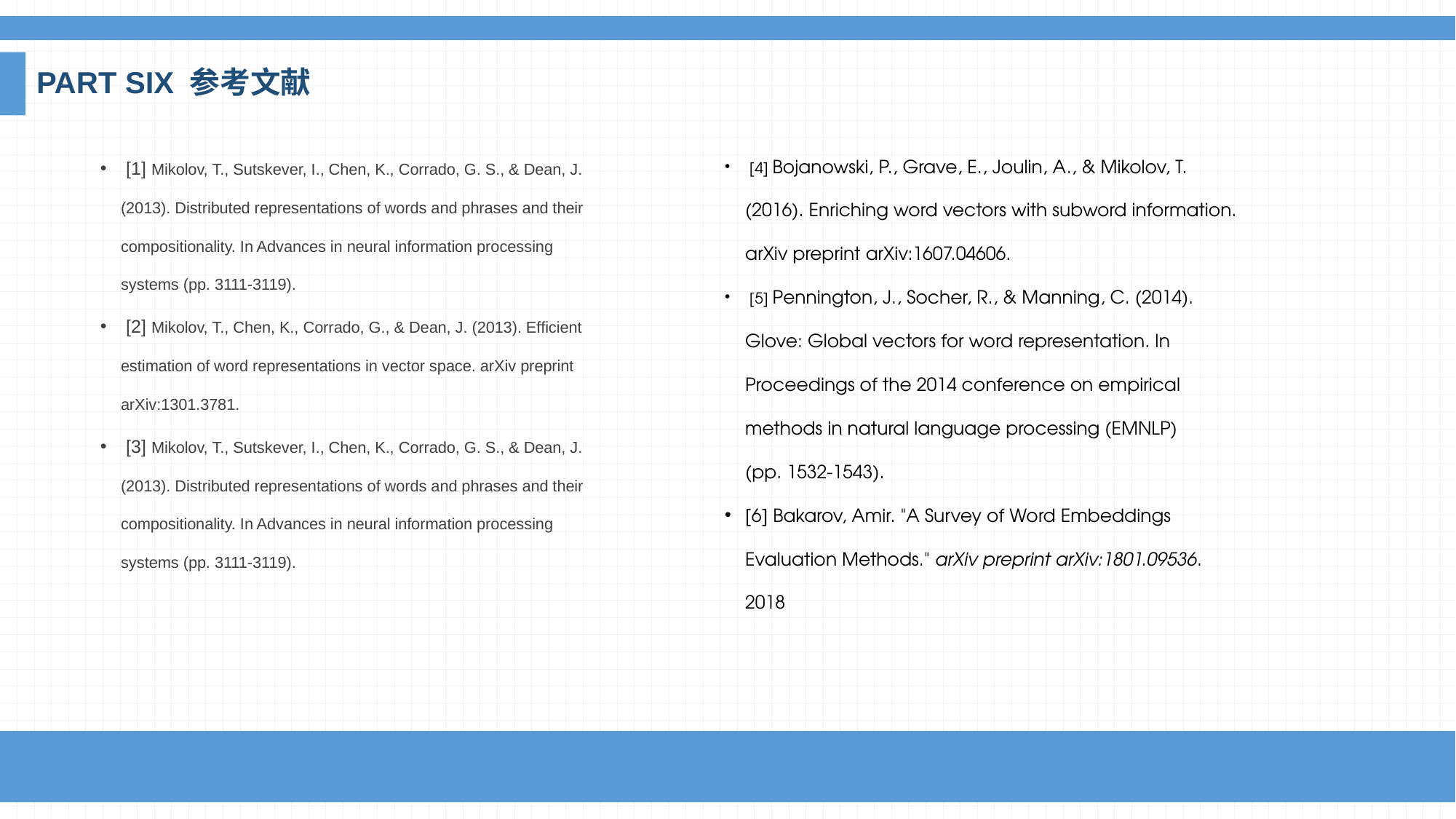

PART SIX 参考文献
 [4] Bojanowski, P., Grave, E., Joulin, A., & Mikolov, T. (2016). Enriching word vectors with subword information. arXiv preprint arXiv:1607.04606.
 [5] Pennington, J., Socher, R., & Manning, C. (2014). Glove: Global vectors for word representation. In Proceedings of the 2014 conference on empirical methods in natural language processing (EMNLP) (pp. 1532-1543).
[6] Bakarov, Amir. "A Survey of Word Embeddings Evaluation Methods." arXiv preprint arXiv:1801.09536. 2018

 [1] Mikolov, T., Sutskever, I., Chen, K., Corrado, G. S., & Dean, J. (2013). Distributed representations of words and phrases and their compositionality. In Advances in neural information processing systems (pp. 3111-3119).
 [2] Mikolov, T., Chen, K., Corrado, G., & Dean, J. (2013). Efficient estimation of word representations in vector space. arXiv preprint arXiv:1301.3781.
 [3] Mikolov, T., Sutskever, I., Chen, K., Corrado, G. S., & Dean, J. (2013). Distributed representations of words and phrases and their compositionality. In Advances in neural information processing systems (pp. 3111-3119).